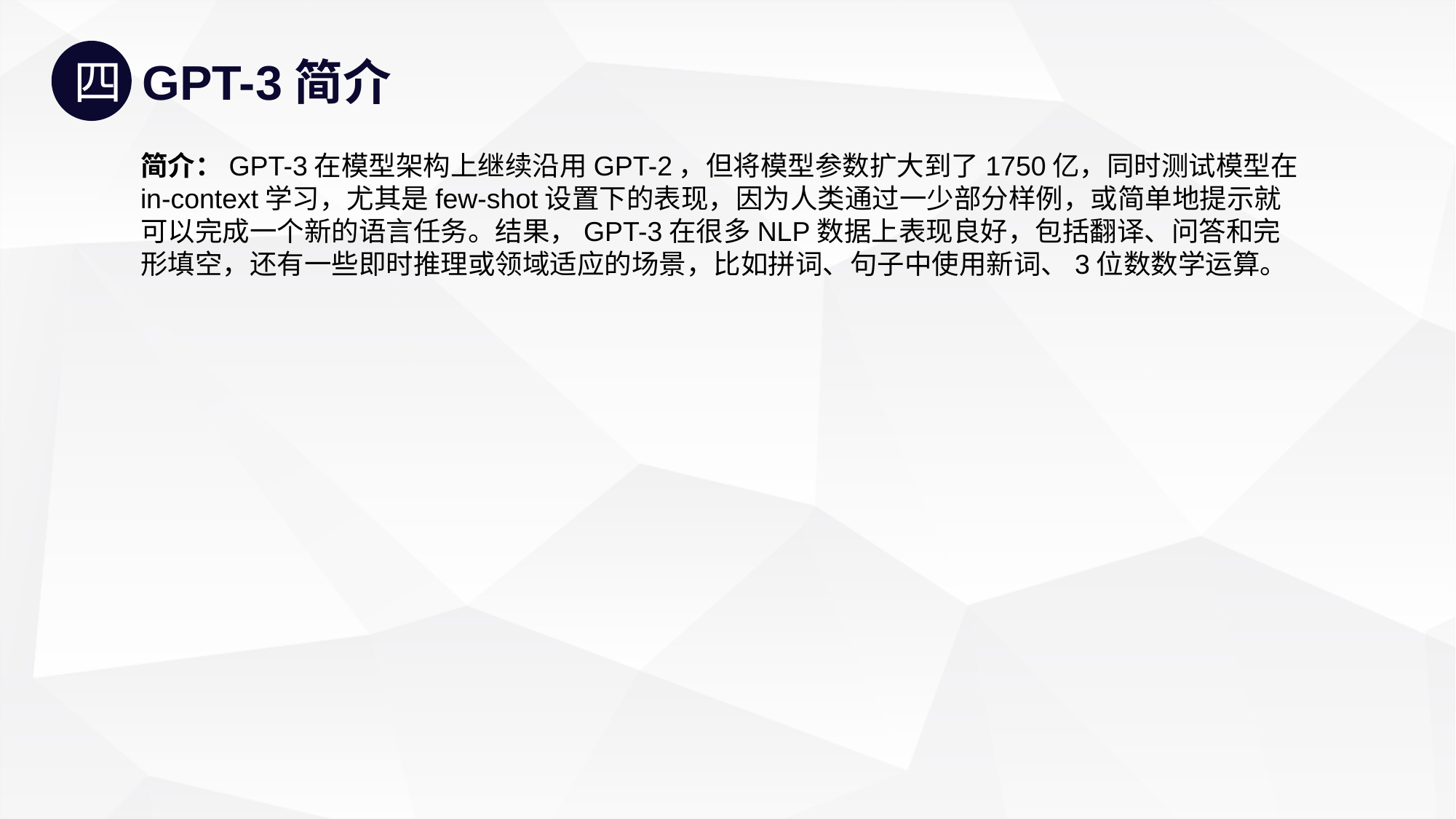

四
GPT-3简介
简介：GPT-3在模型架构上继续沿用GPT-2，但将模型参数扩大到了1750亿，同时测试模型在in-context学习，尤其是few-shot设置下的表现，因为人类通过一少部分样例，或简单地提示就可以完成一个新的语言任务。结果，GPT-3在很多NLP数据上表现良好，包括翻译、问答和完形填空，还有一些即时推理或领域适应的场景，比如拼词、句子中使用新词、3位数数学运算。